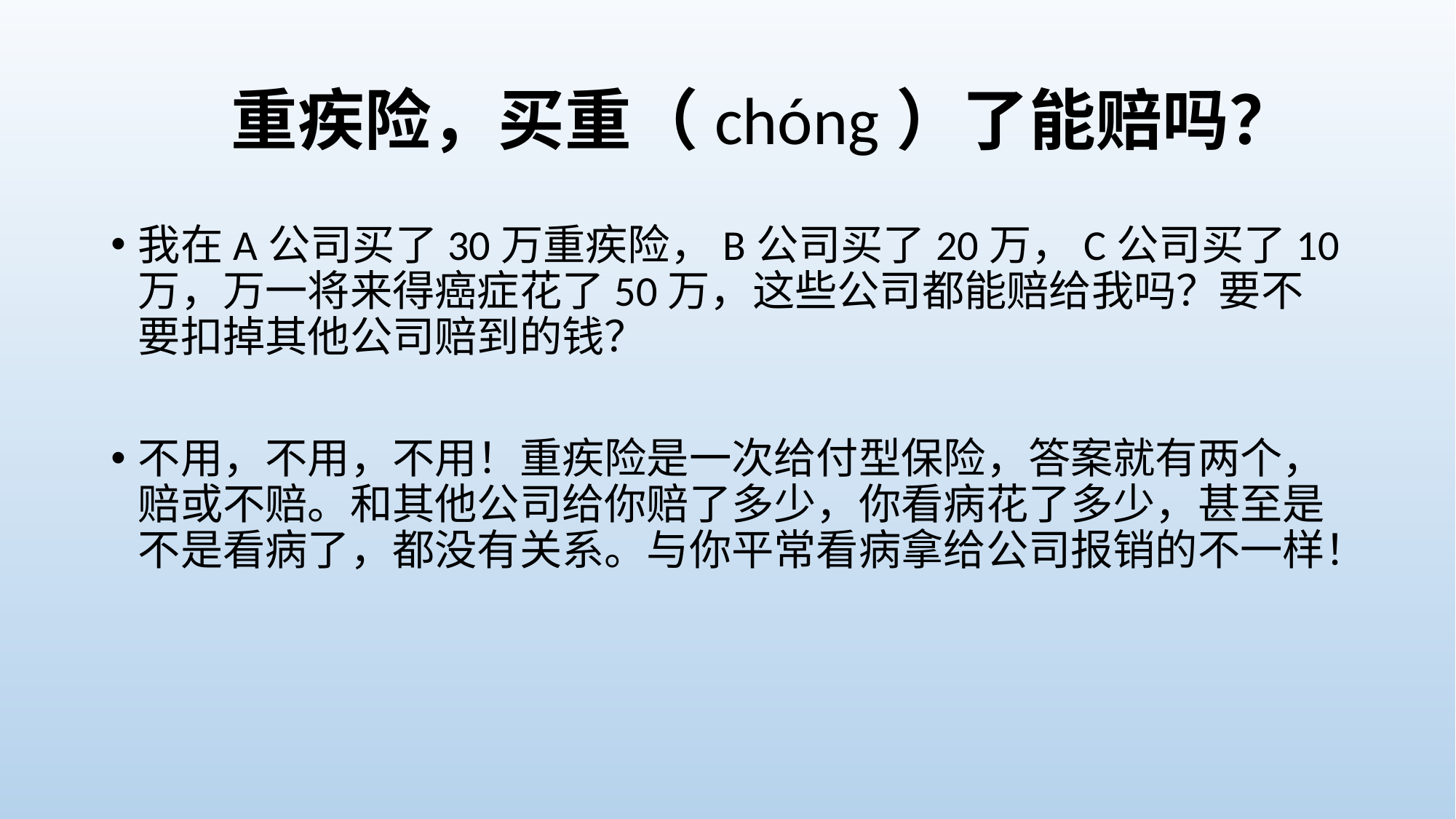

# 重疾险，买重（chóng）了能赔吗？
我在A公司买了30万重疾险，B公司买了20万，C公司买了10万，万一将来得癌症花了50万，这些公司都能赔给我吗？要不要扣掉其他公司赔到的钱？

不用，不用，不用！重疾险是一次给付型保险，答案就有两个，赔或不赔。和其他公司给你赔了多少，你看病花了多少，甚至是不是看病了，都没有关系。与你平常看病拿给公司报销的不一样！